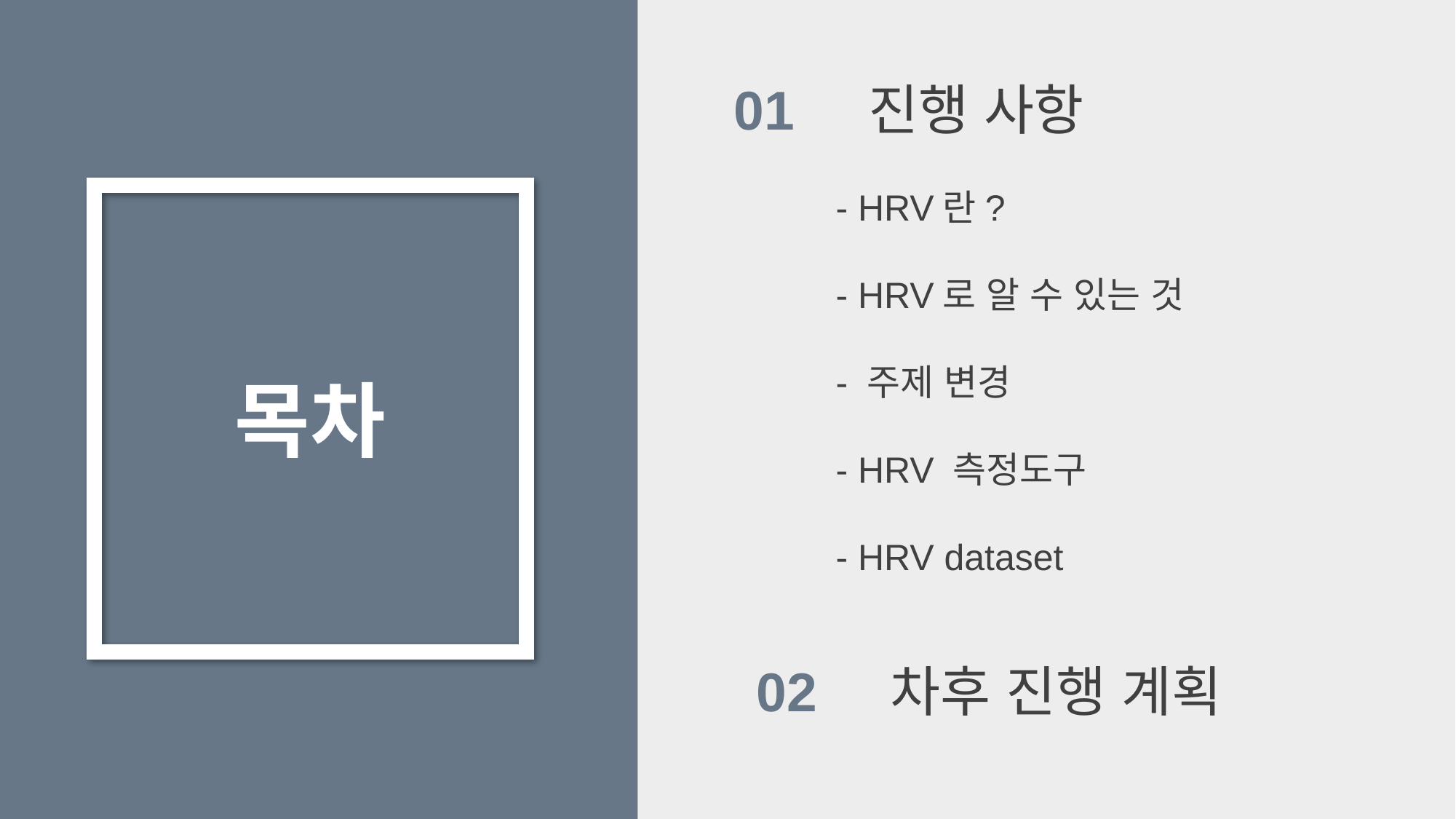

01    진행 사항

          - HRV란?

          - HRV로 알 수 있는 것

          - 주제 변경

          - HRV 측정도구

          - HRV dataset

목차
02    차후 진행 계획